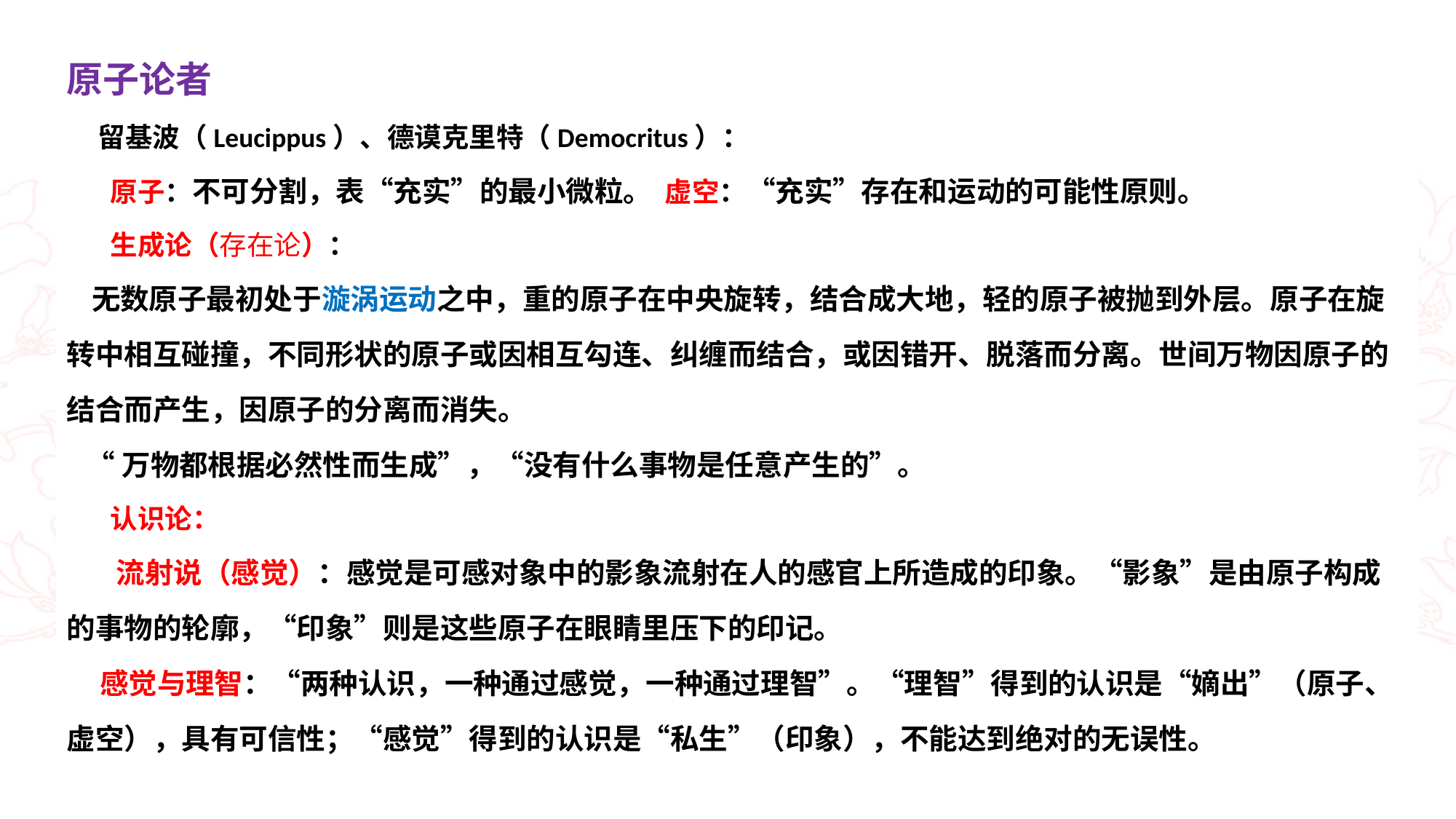

原子论者
    留基波（Leucippus）、德谟克里特（Democritus）：
      原子：不可分割，表“充实”的最小微粒。  虚空：“充实”存在和运动的可能性原则。
      生成论（存在论）：
   无数原子最初处于漩涡运动之中，重的原子在中央旋转，结合成大地，轻的原子被抛到外层。原子在旋转中相互碰撞，不同形状的原子或因相互勾连、纠缠而结合，或因错开、脱落而分离。世间万物因原子的结合而产生，因原子的分离而消失。
   “万物都根据必然性而生成”，“没有什么事物是任意产生的”。
      认识论：
       流射说（感觉）：感觉是可感对象中的影象流射在人的感官上所造成的印象。“影象”是由原子构成的事物的轮廓，“印象”则是这些原子在眼睛里压下的印记。
    感觉与理智：“两种认识，一种通过感觉，一种通过理智”。“理智”得到的认识是“嫡出”（原子、虚空），具有可信性；“感觉”得到的认识是“私生”（印象），不能达到绝对的无误性。